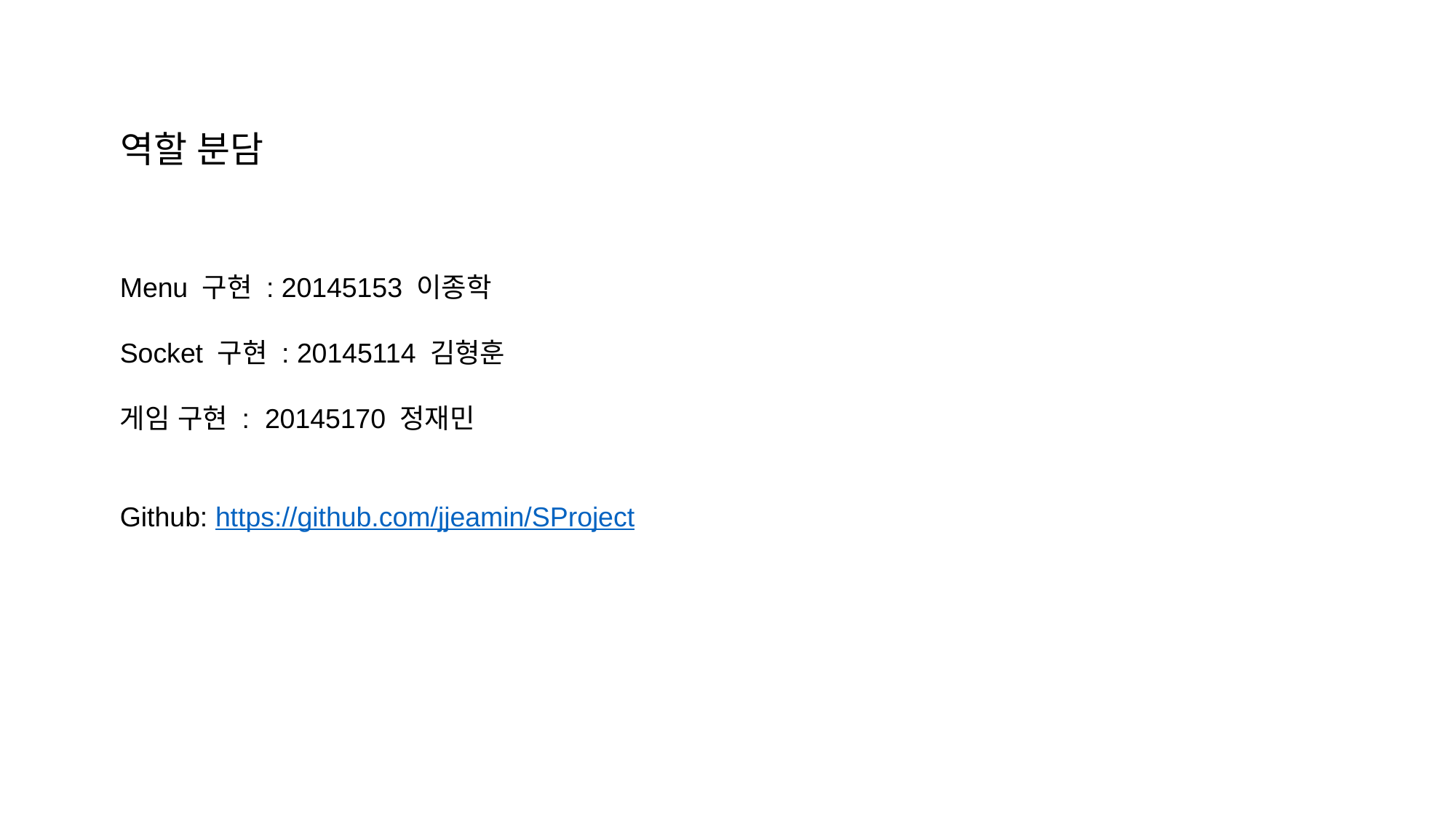

# 역할 분담
Menu 구현 : 20145153 이종학

Socket 구현 : 20145114 김형훈

게임 구현 :  20145170 정재민

Github: https://github.com/jjeamin/SProject